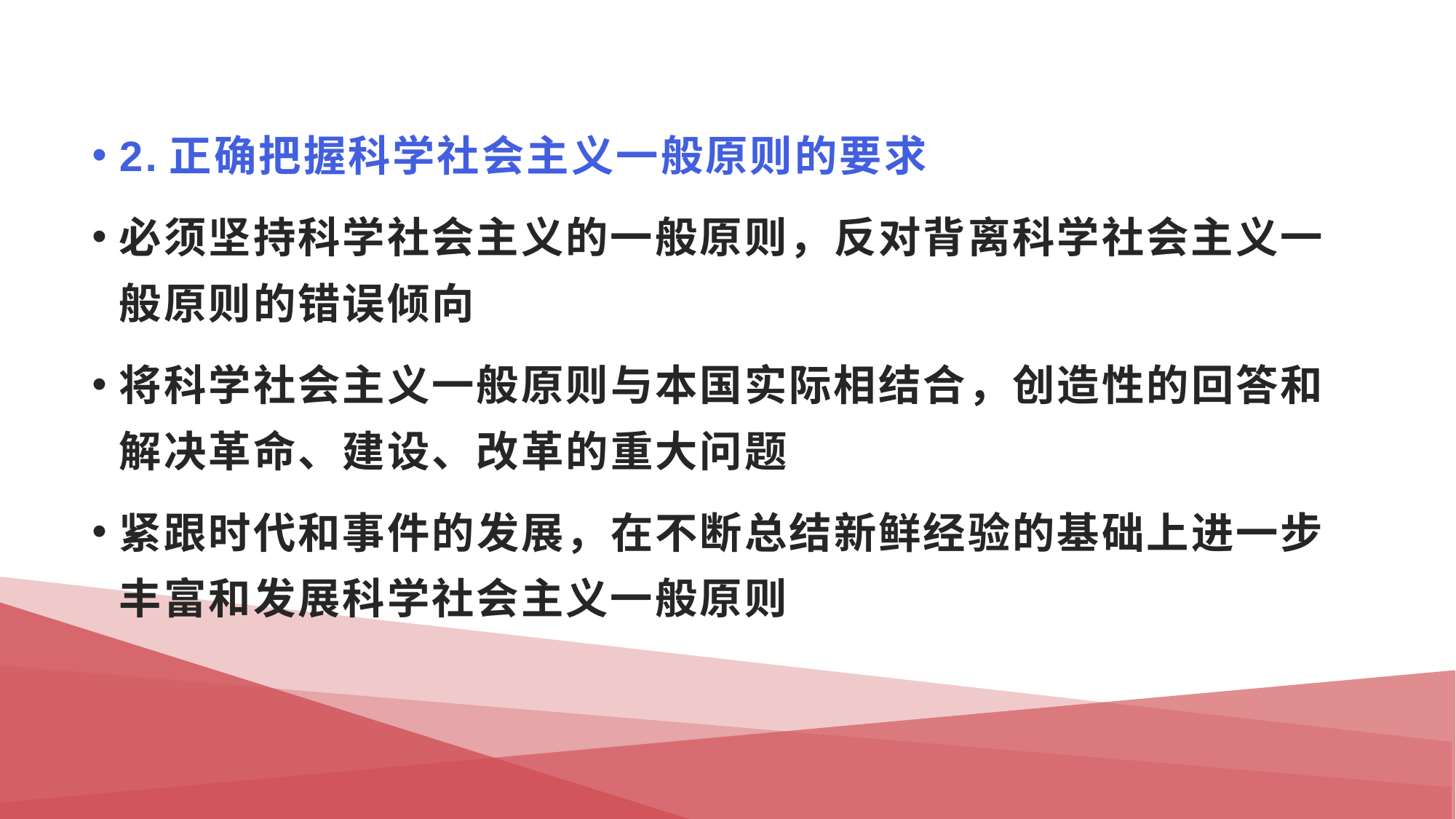

2.正确把握科学社会主义一般原则的要求
必须坚持科学社会主义的一般原则，反对背离科学社会主义一般原则的错误倾向
将科学社会主义一般原则与本国实际相结合，创造性的回答和解决革命、建设、改革的重大问题
紧跟时代和事件的发展，在不断总结新鲜经验的基础上进一步丰富和发展科学社会主义一般原则